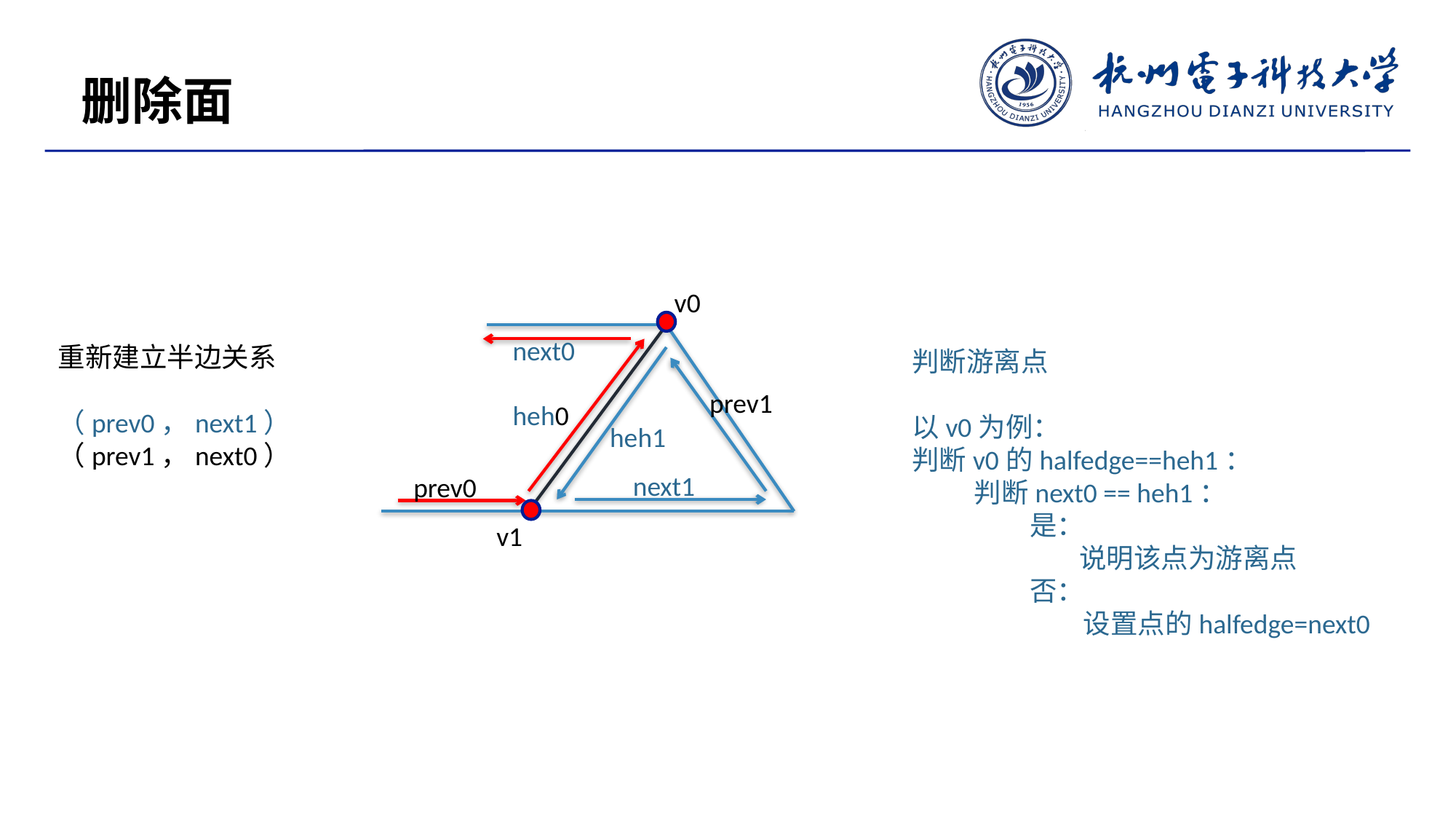

删除面
v0

next0
prev1
heh0
heh1
next1
prev0

v1
重新建立半边关系

（prev0，next1）
（prev1，next0）

判断游离点

以v0为例：
判断v0的halfedge==heh1：
         判断next0 == heh1：
                  是：
                          说明该点为游离点
                  否：
  	         设置点的halfedge=next0